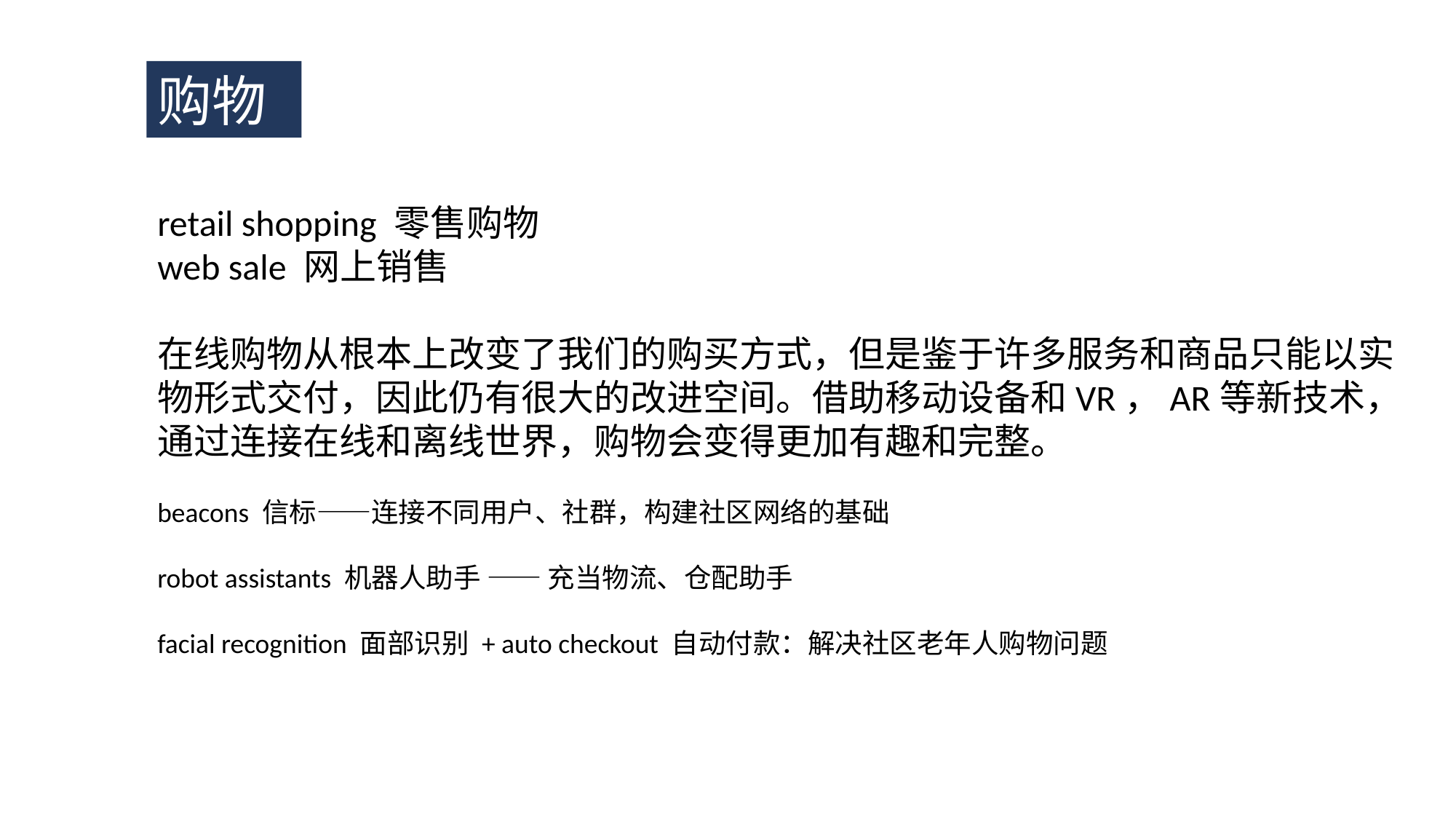

购物
retail shopping 零售购物
web sale 网上销售

在线购物从根本上改变了我们的购买方式，但是鉴于许多服务和商品只能以实物形式交付，因此仍有很大的改进空间。借助移动设备和VR，AR等新技术，通过连接在线和离线世界，购物会变得更加有趣和完整。

beacons 信标——连接不同用户、社群，构建社区网络的基础

robot assistants 机器人助手 —— 充当物流、仓配助手

facial recognition 面部识别 + auto checkout 自动付款：解决社区老年人购物问题